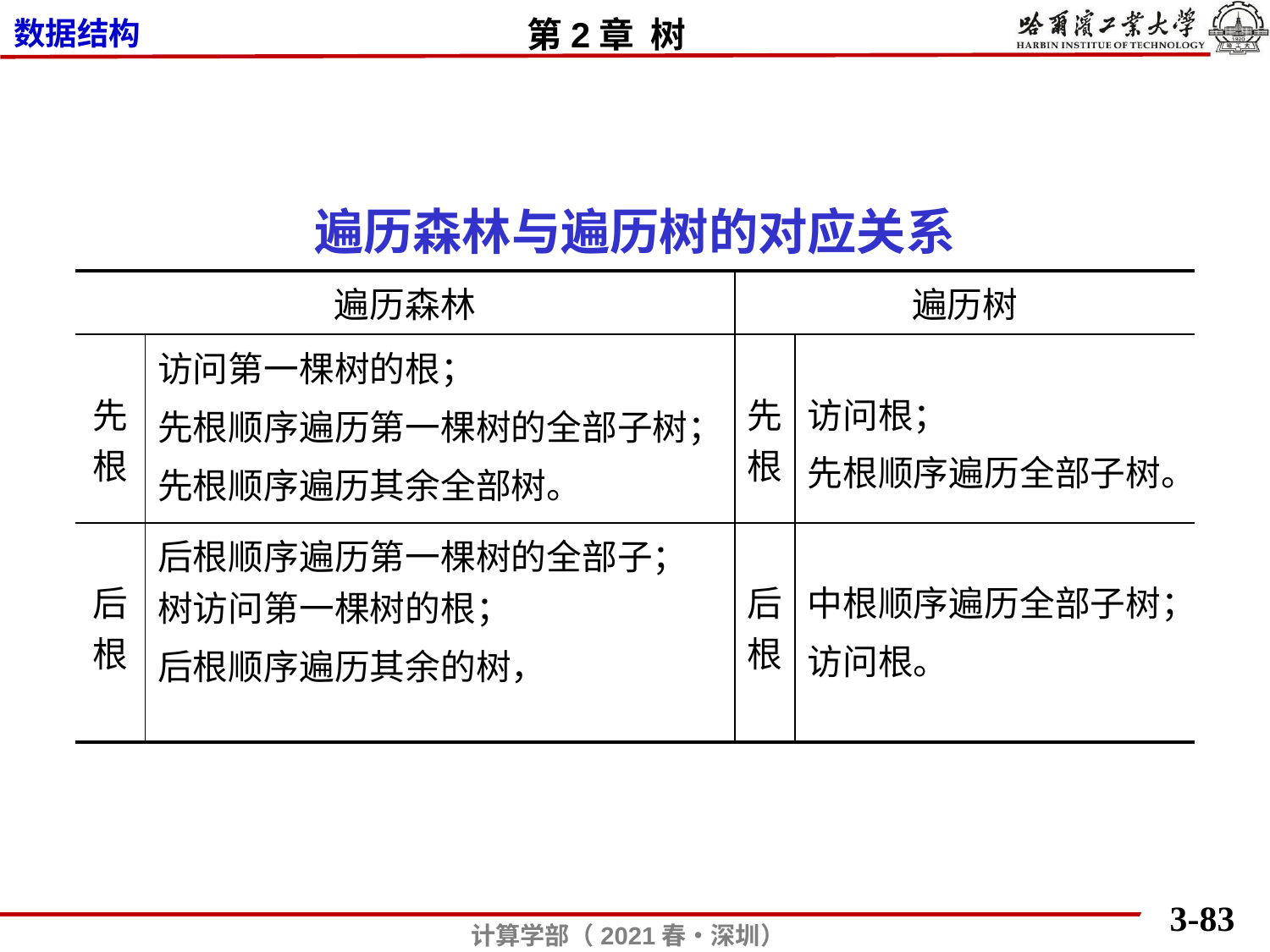

| 遍历森林与遍历树的对应关系 |  |  |  |
| --- | --- | --- | --- |
| 遍历森林 |  | 遍历树 |  |
| 先根 | 访问第一棵树的根； 先根顺序遍历第一棵树的全部子树； 先根顺序遍历其余全部树。 | 先根 | 访问根； 先根顺序遍历全部子树。 |
| 后根 | 后根顺序遍历第一棵树的全部子；树访问第一棵树的根； 后根顺序遍历其余的树， | 后根 | 中根顺序遍历全部子树； 访问根。 |